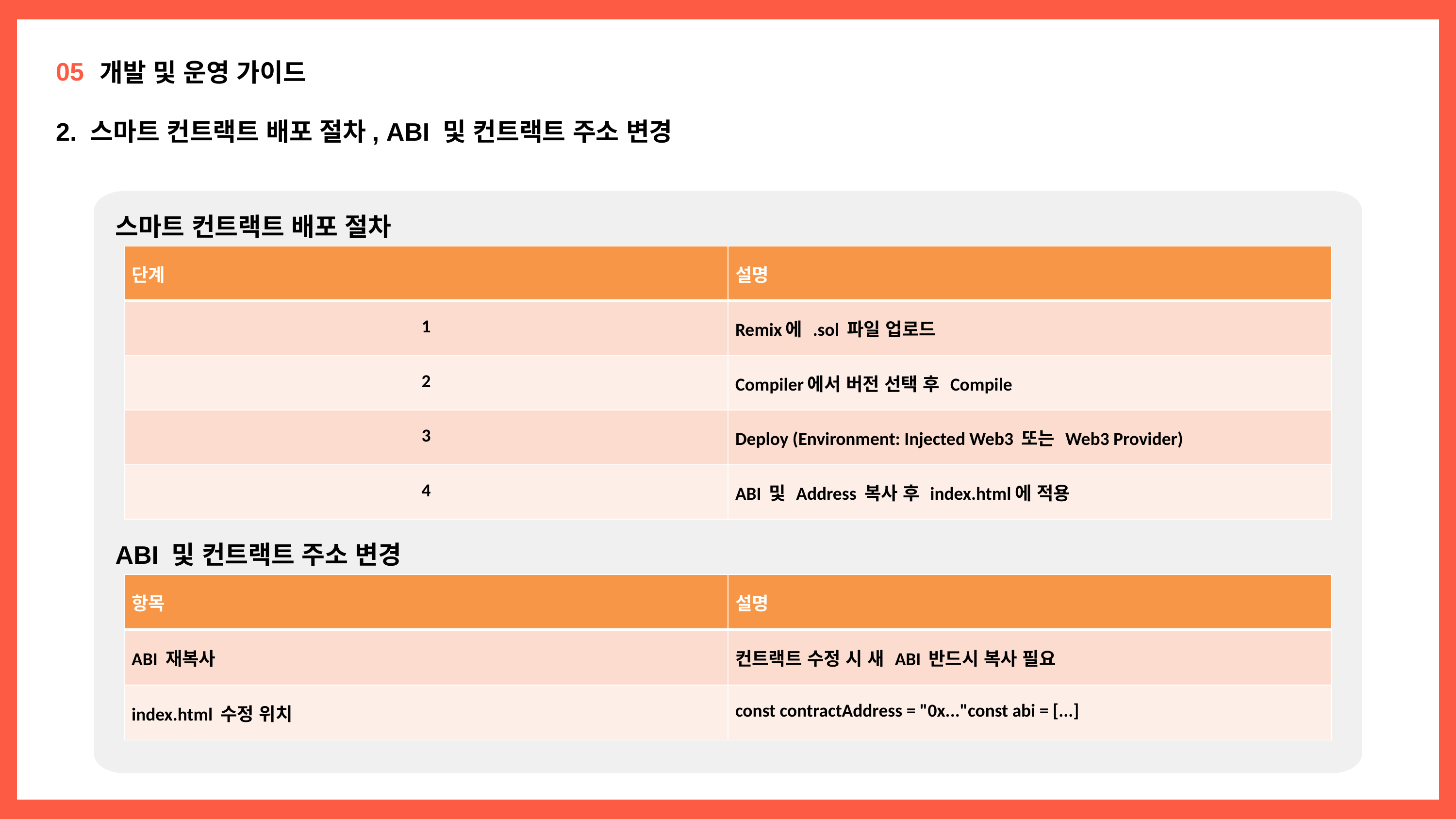

05
개발 및 운영 가이드
2. 스마트 컨트랙트 배포 절차, ABI 및 컨트랙트 주소 변경

스마트 컨트랙트 배포 절차
| 단계 | 설명 |
| --- | --- |
| 1 | Remix에 .sol 파일 업로드 |
| 2 | Compiler에서 버전 선택 후 Compile |
| 3 | Deploy (Environment: Injected Web3 또는 Web3 Provider) |
| 4 | ABI 및 Address 복사 후 index.html에 적용 |
ABI 및 컨트랙트 주소 변경
| 항목 | 설명 |
| --- | --- |
| ABI 재복사 | 컨트랙트 수정 시 새 ABI 반드시 복사 필요 |
| index.html 수정 위치 | const contractAddress = "0x..."const abi = [...] |